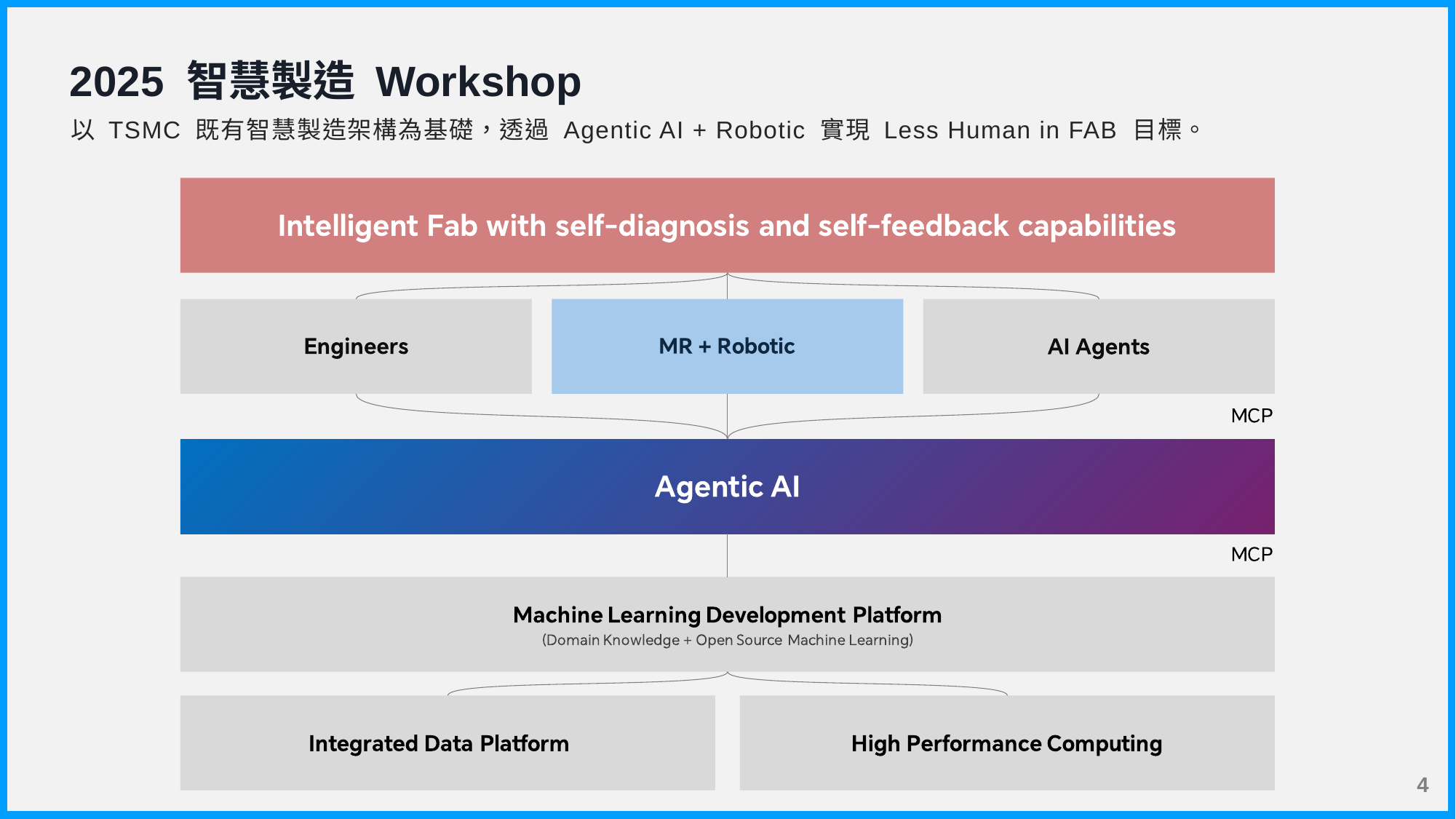

2025 智慧製造 Workshop
以 TSMC 既有智慧製造架構為基礎，透過 Agentic AI + Robotic 實現 Less Human in FAB 目標。

4